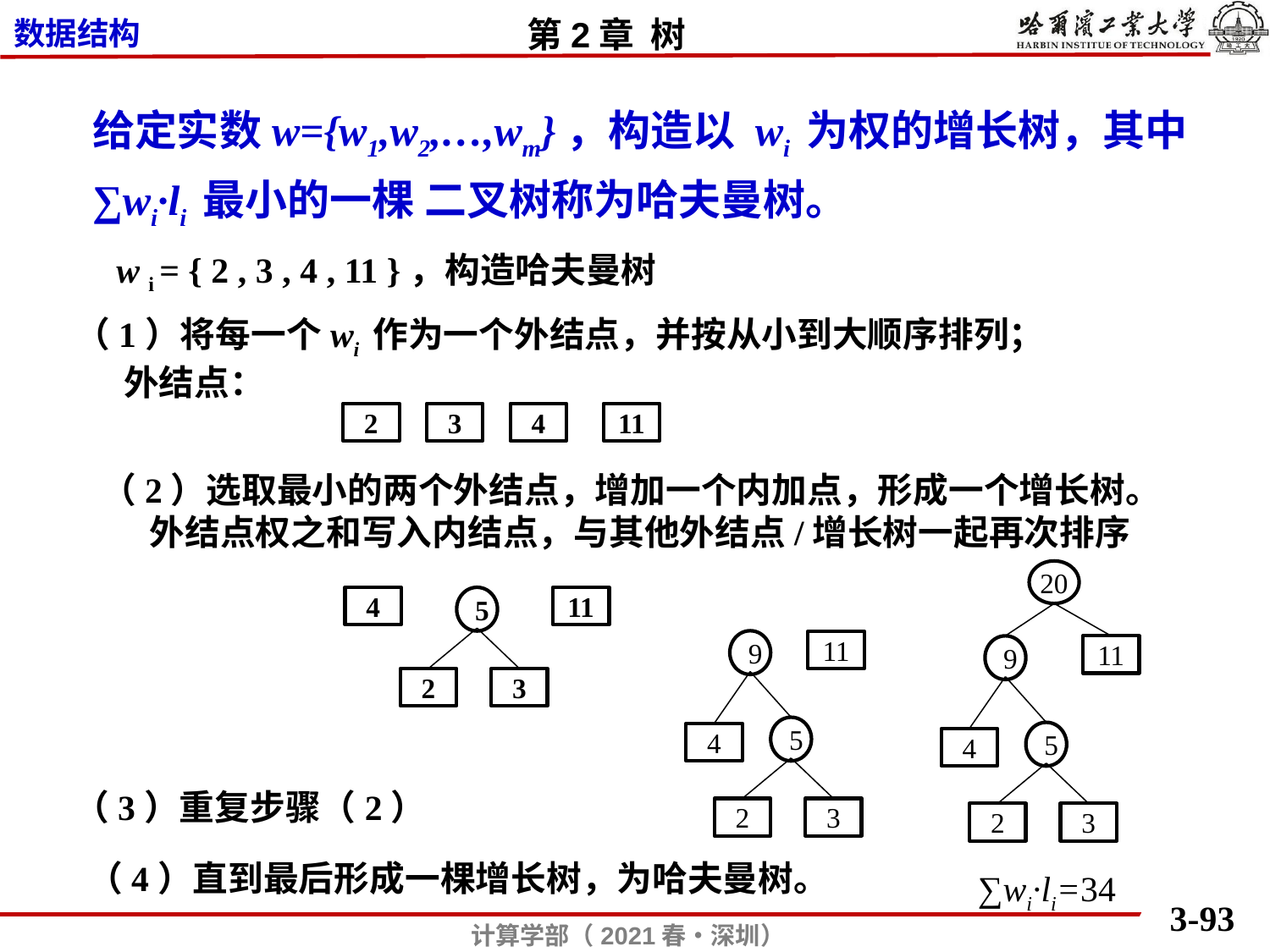

给定实数w={w1,w2,…,wm}，构造以 wi 为权的增长树，其中
∑wi·li 最小的一棵 二叉树称为哈夫曼树。
w i = { 2 , 3 , 4 , 11 }，构造哈夫曼树
（1）将每一个wi 作为一个外结点，并按从小到大顺序排列；
     外结点：
2
3
4
11
（2）选取最小的两个外结点，增加一个内加点，形成一个增长树。
     外结点权之和写入内结点，与其他外结点/增长树一起再次排序
4
5
11
2
3
20
9
11
5
4
2
3
∑wi·li=34
9
11
5
4
2
3
（3）重复步骤（2）
（4）直到最后形成一棵增长树，为哈夫曼树。